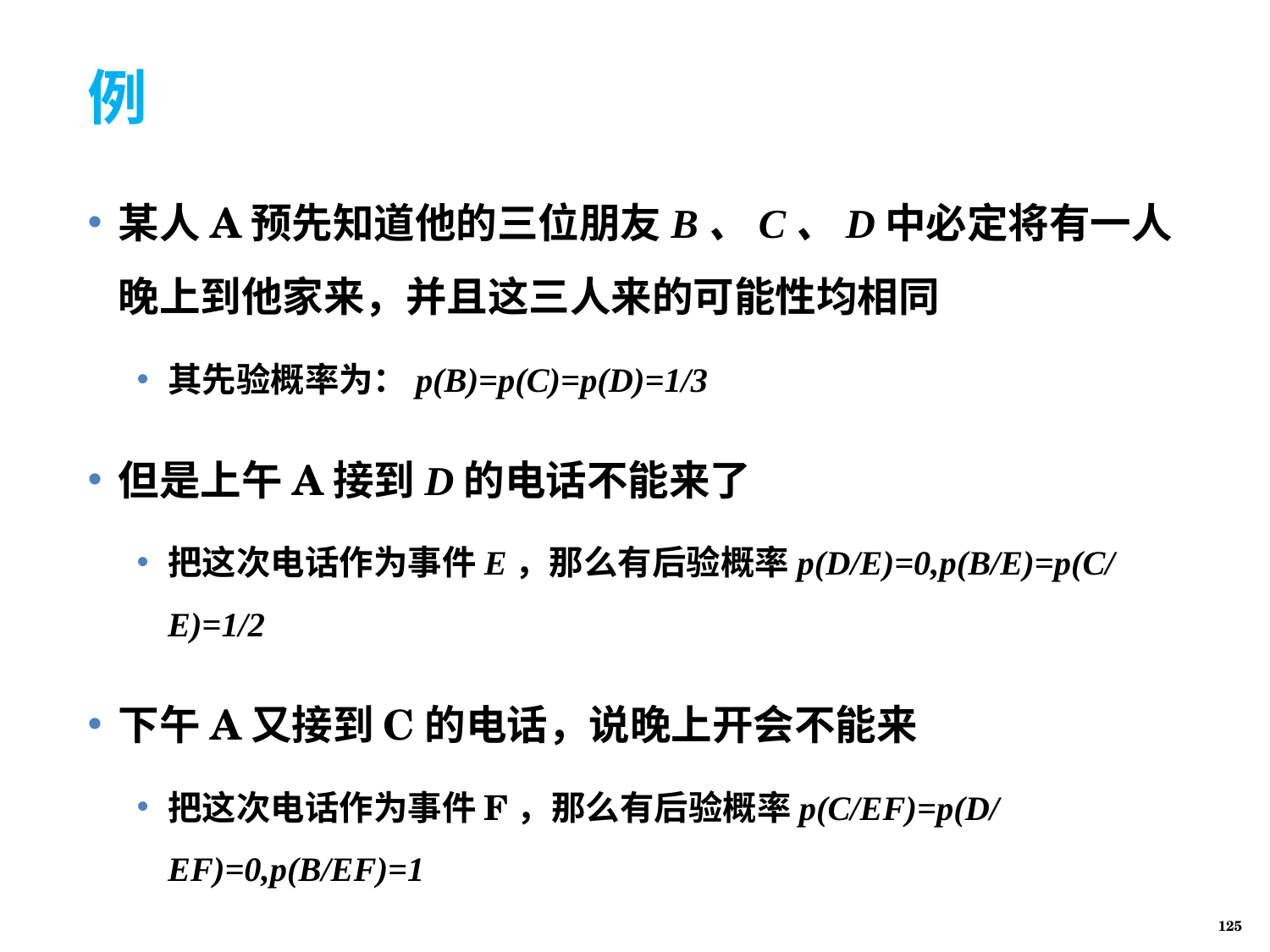

# 例
某人A预先知道他的三位朋友B、C、D中必定将有一人晚上到他家来，并且这三人来的可能性均相同
其先验概率为：p(B)=p(C)=p(D)=1/3
但是上午A接到D的电话不能来了
把这次电话作为事件E，那么有后验概率p(D/E)=0,p(B/E)=p(C/E)=1/2
下午A又接到C的电话，说晚上开会不能来
把这次电话作为事件F，那么有后验概率p(C/EF)=p(D/EF)=0,p(B/EF)=1
125